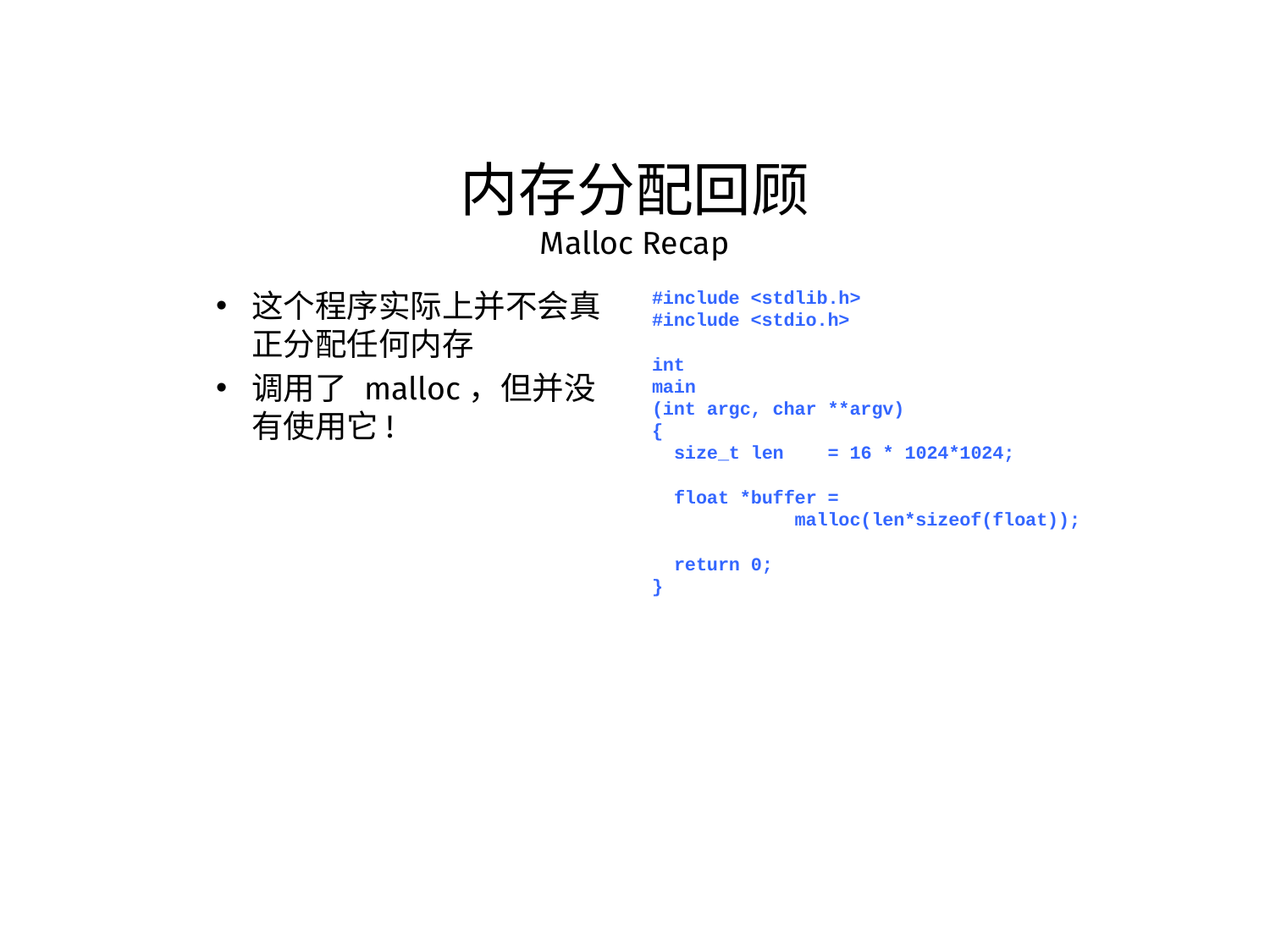

内存分配回顾
Malloc Recap
这个程序实际上并不会真正分配任何内存
调用了 malloc，但并没有使用它!
#include <stdlib.h>
#include <stdio.h>

int
main
(int argc, char **argv)
{
  size_t len    = 16 * 1024*1024;

  float *buffer =
             malloc(len*sizeof(float));

  return 0;
}